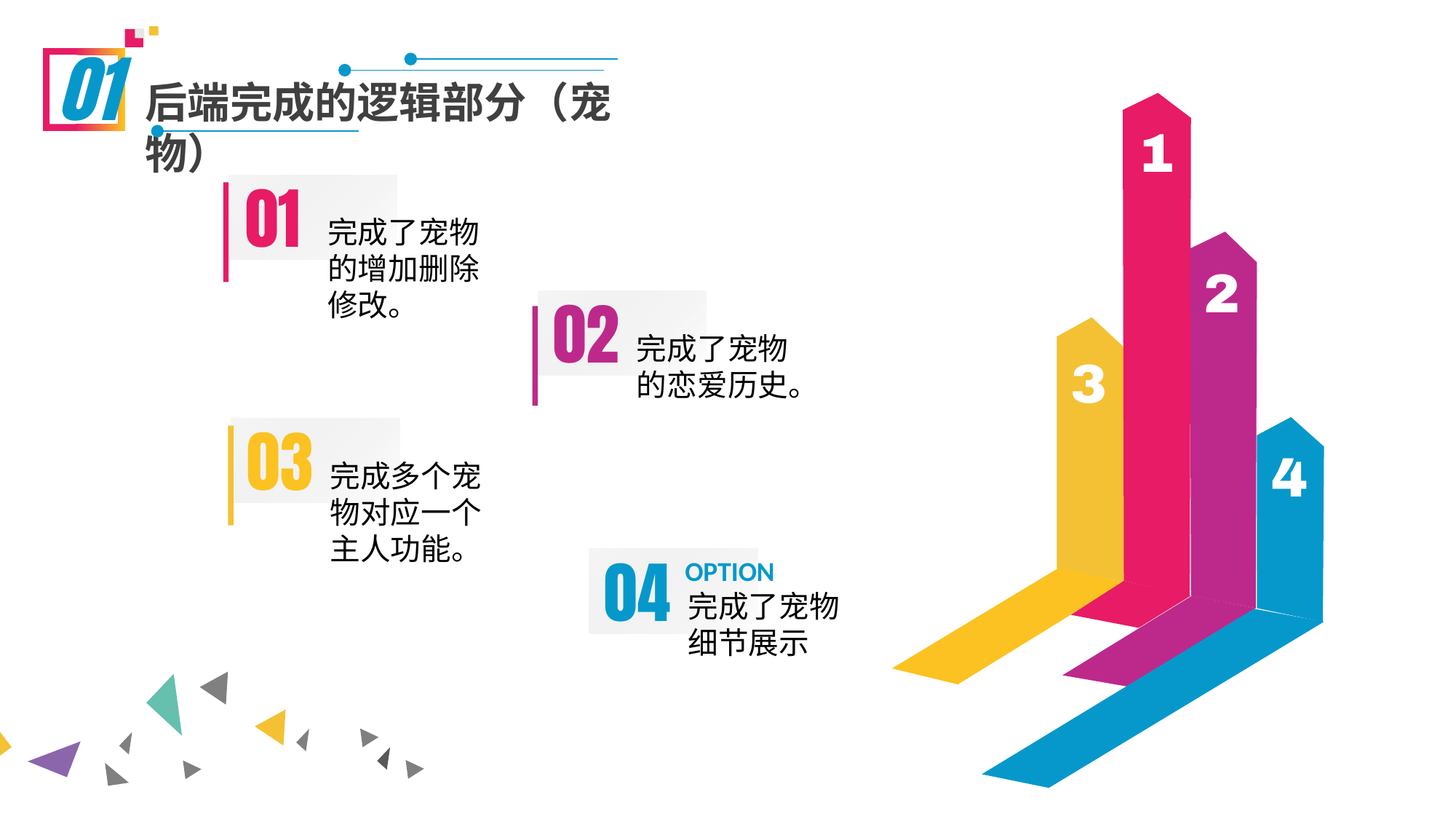

01

后端完成的逻辑部分（宠物）

1

01

完成了宠物的增加删除修改。

2
02

完成了宠物的恋爱历史。

3

03

完成多个宠物对应一个主人功能。

4
04
OPTION

完成了宠物细节展示